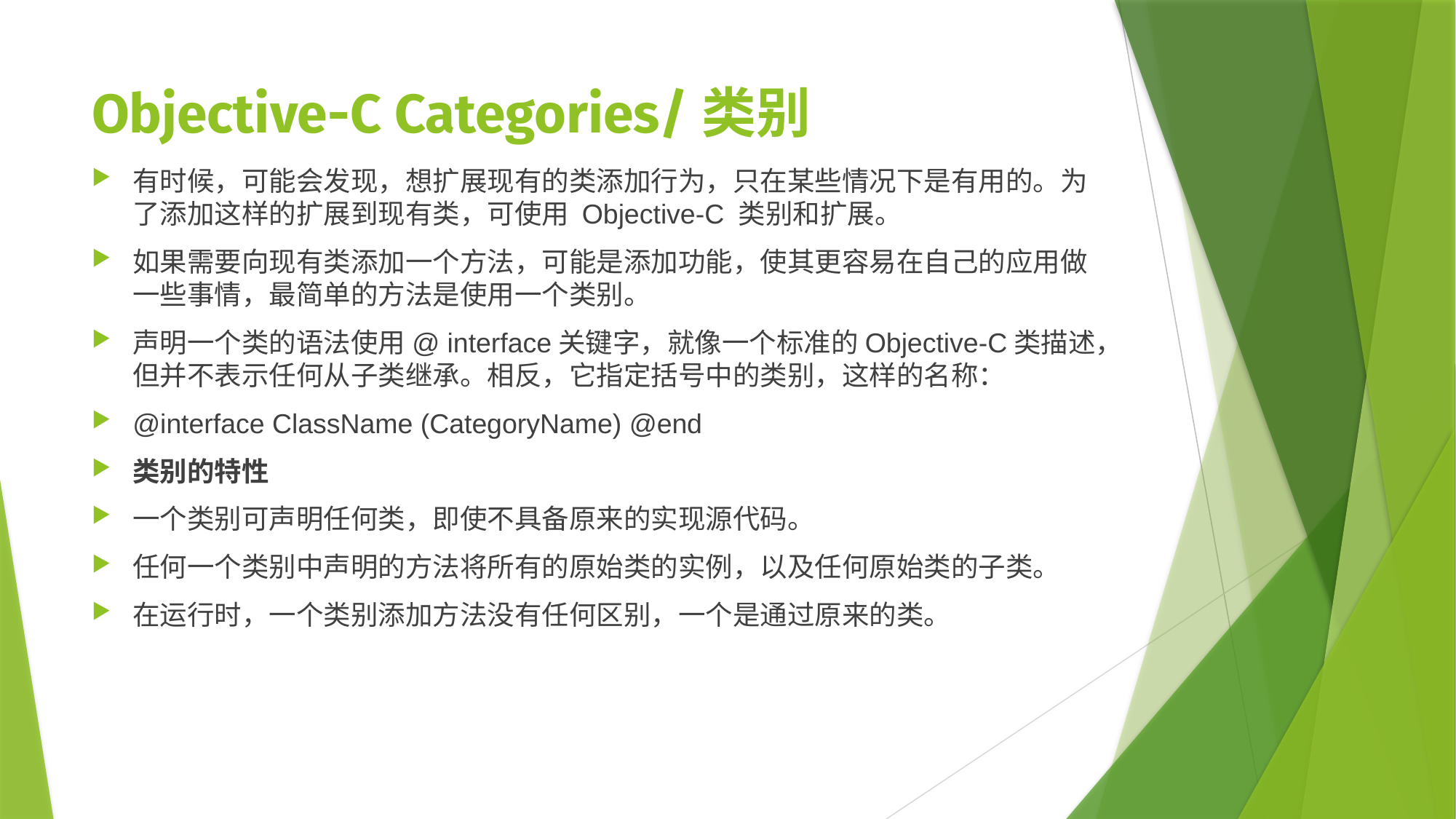

# Objective-C Categories/类别
有时候，可能会发现，想扩展现有的类添加行为，只在某些情况下是有用的。为了添加这样的扩展到现有类，可使用 Objective-C 类别和扩展。
如果需要向现有类添加一个方法，可能是添加功能，使其更容易在自己的应用做一些事情，最简单的方法是使用一个类别。
声明一个类的语法使用@ interface关键字，就像一个标准的Objective-C类描述，但并不表示任何从子类继承。相反，它指定括号中的类别，这样的名称：
@interface ClassName (CategoryName) @end
类别的特性
一个类别可声明任何类，即使不具备原来的实现源代码。
任何一个类别中声明的方法将所有的原始类的实例，以及任何原始类的子类。
在运行时，一个类别添加方法没有任何区别，一个是通过原来的类。